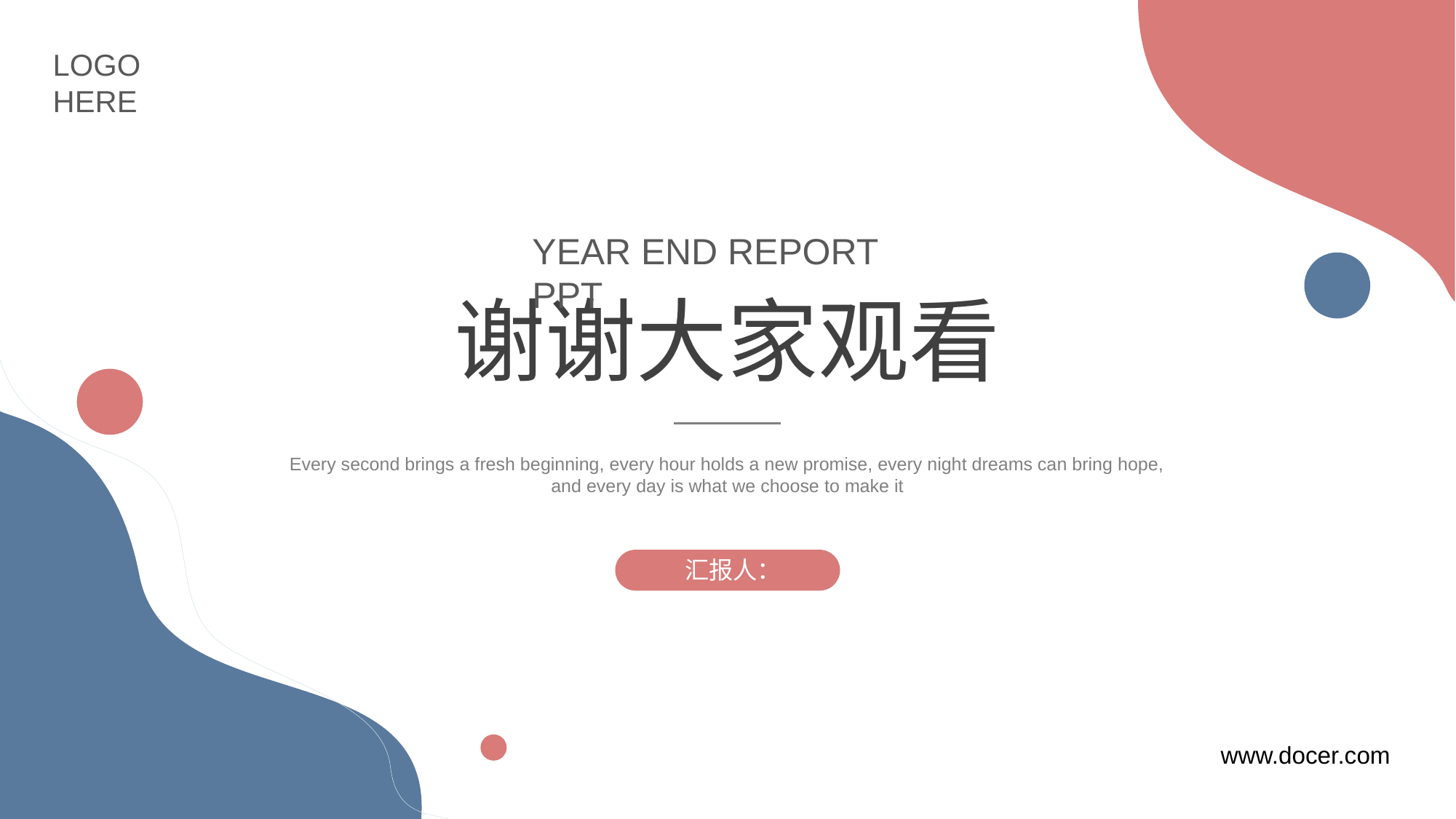

LOGO HERE
YEAR END REPORT PPT

谢谢大家观看

Every second brings a fresh beginning, every hour holds a new promise, every night dreams can bring hope, and every day is what we choose to make it

汇报人：

www.docer.com